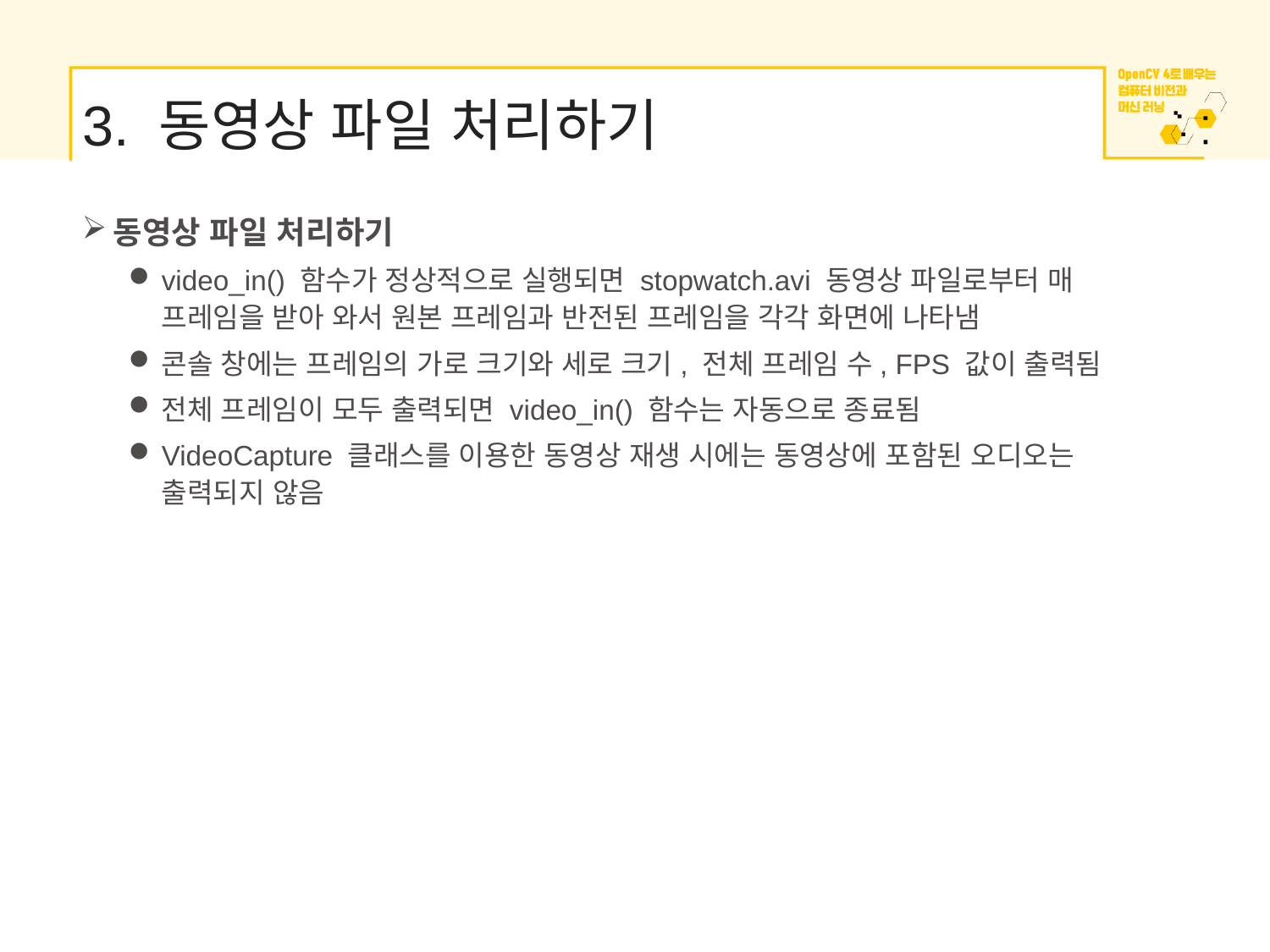

# 3. 동영상 파일 처리하기
동영상 파일 처리하기
video_in() 함수가 정상적으로 실행되면 stopwatch.avi 동영상 파일로부터 매 프레임을 받아 와서 원본 프레임과 반전된 프레임을 각각 화면에 나타냄
콘솔 창에는 프레임의 가로 크기와 세로 크기, 전체 프레임 수, FPS 값이 출력됨
전체 프레임이 모두 출력되면 video_in() 함수는 자동으로 종료됨
VideoCapture 클래스를 이용한 동영상 재생 시에는 동영상에 포함된 오디오는 출력되지 않음